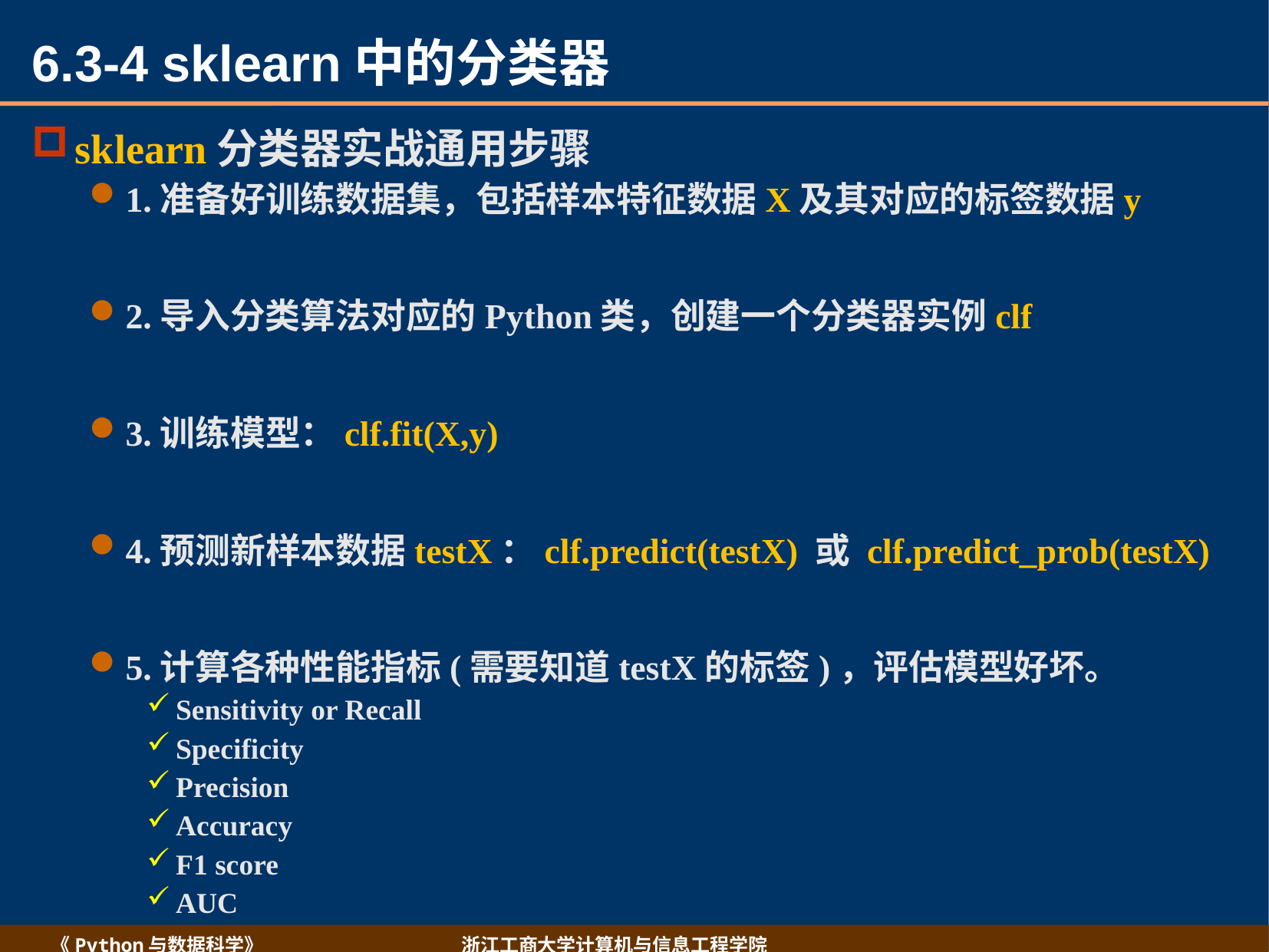

# 6.3-4 sklearn中的分类器
sklearn分类器实战通用步骤
1.准备好训练数据集，包括样本特征数据X及其对应的标签数据y

2.导入分类算法对应的Python类，创建一个分类器实例clf

3.训练模型：clf.fit(X,y)

4.预测新样本数据testX：clf.predict(testX) 或 clf.predict_prob(testX)

5.计算各种性能指标(需要知道testX的标签)，评估模型好坏。
Sensitivity or Recall
Specificity
Precision
Accuracy
F1 score
AUC